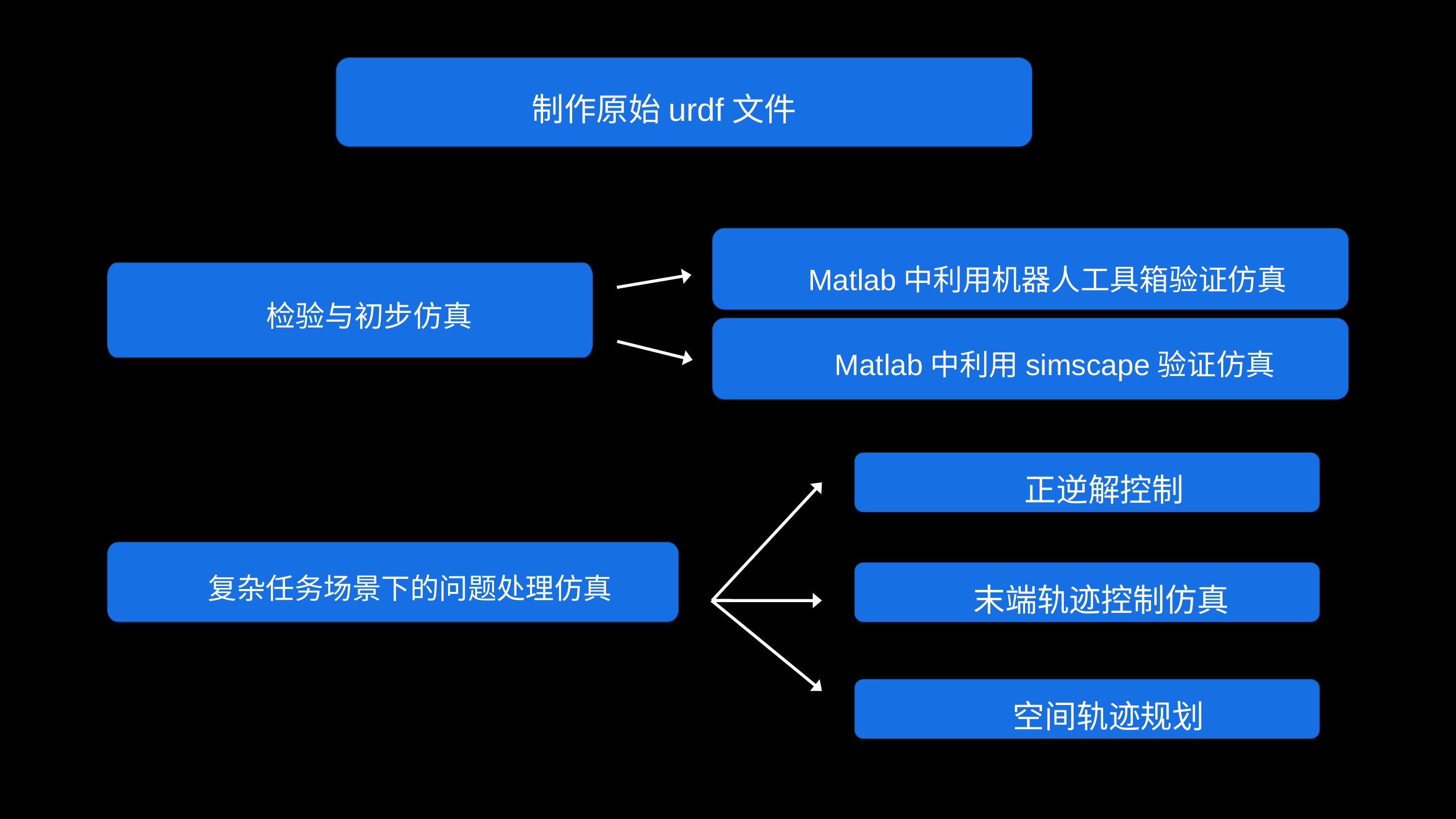

制作原始urdf文件

Matlab中利用机器人工具箱验证仿真

检验与初步仿真

Matlab中利用simscape验证仿真

正逆解控制

复杂任务场景下的问题处理仿真
末端轨迹控制仿真

空间轨迹规划